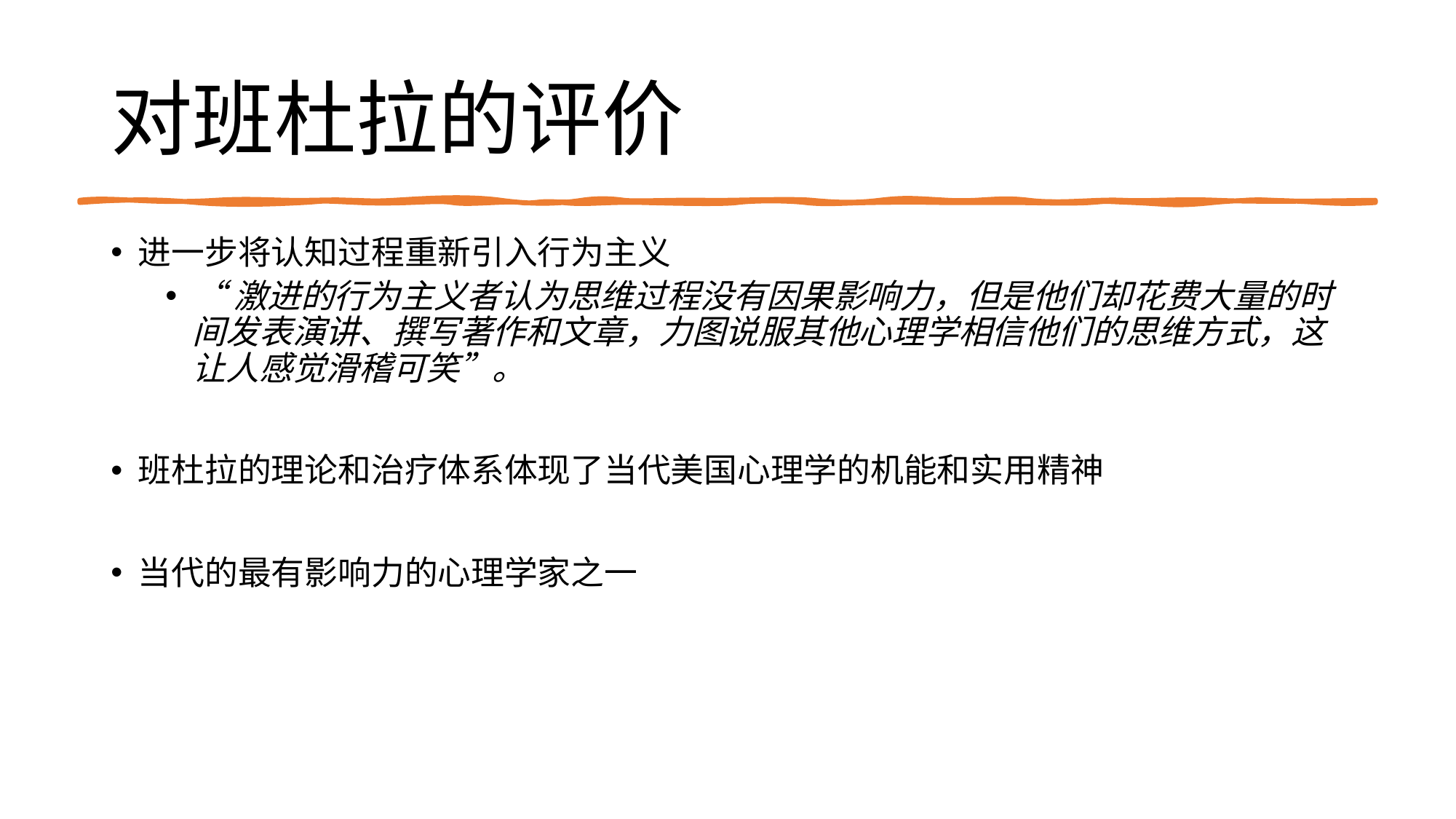

# 对班杜拉的评价

进一步将认知过程重新引入行为主义
“激进的行为主义者认为思维过程没有因果影响力，但是他们却花费大量的时间发表演讲、撰写著作和文章，力图说服其他心理学相信他们的思维方式，这让人感觉滑稽可笑”。

班杜拉的理论和治疗体系体现了当代美国心理学的机能和实用精神

当代的最有影响力的心理学家之一